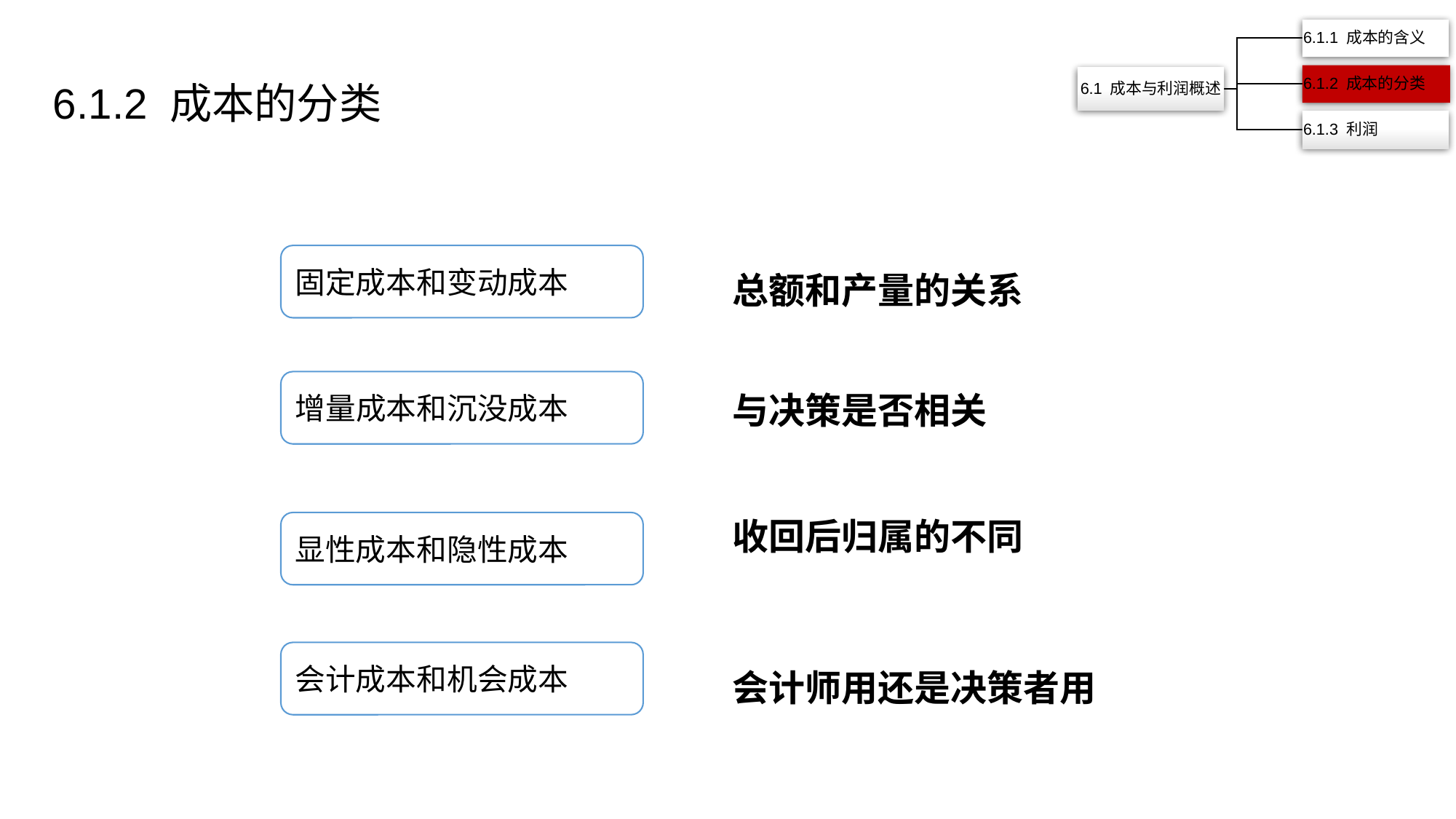

6.1 成本与利润概述
6.1.1 成本的含义
6.1.2 成本的分类
6.1.3 利润
6.1.2 成本的分类
总额和产量的关系
固定成本和变动成本
与决策是否相关
增量成本和沉没成本
收回后归属的不同
显性成本和隐性成本
会计师用还是决策者用
会计成本和机会成本